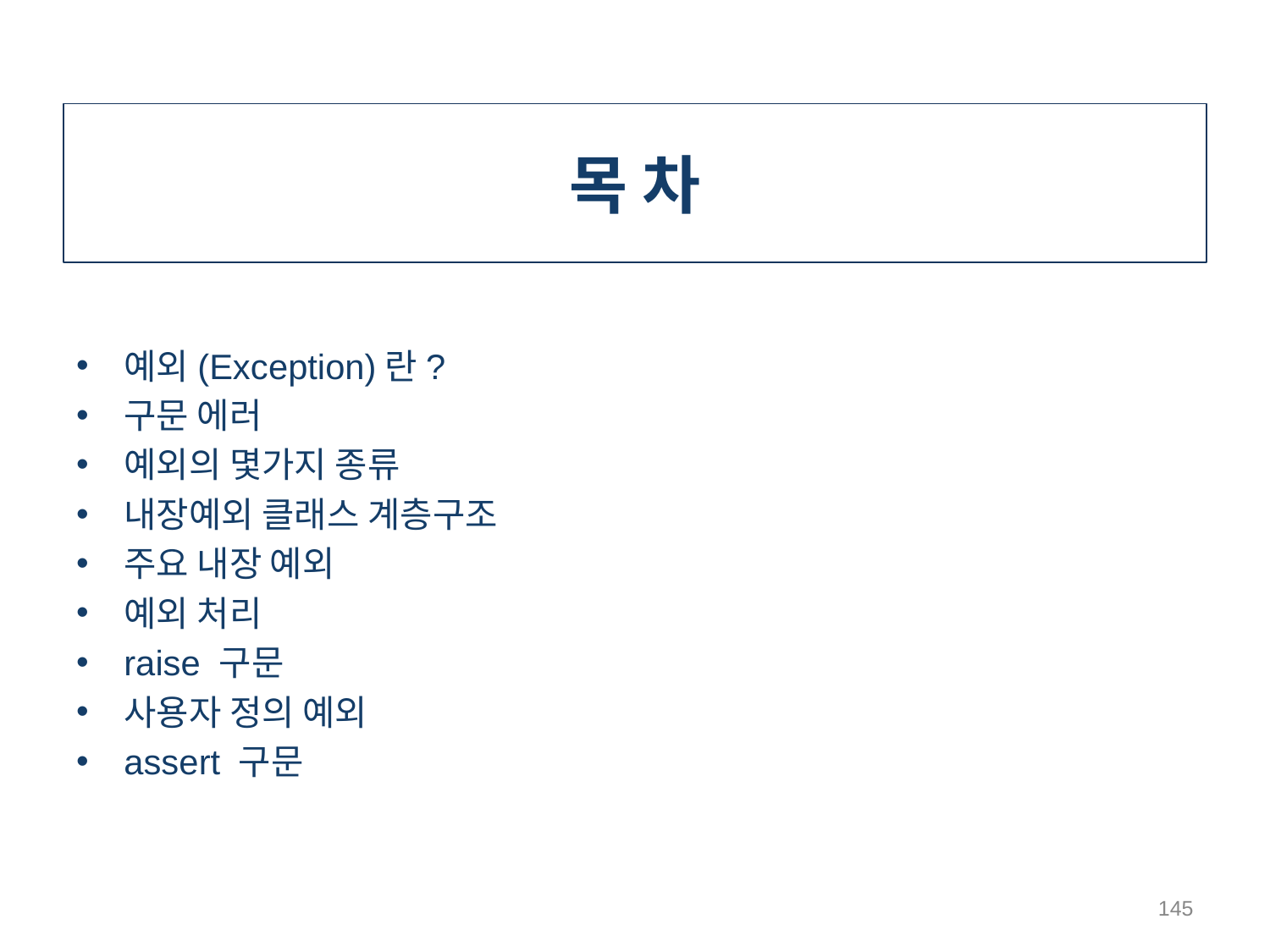

# 목 차
예외(Exception)란?
구문 에러
예외의 몇가지 종류
내장예외 클래스 계층구조
주요 내장 예외
예외 처리
raise 구문
사용자 정의 예외
assert 구문
145